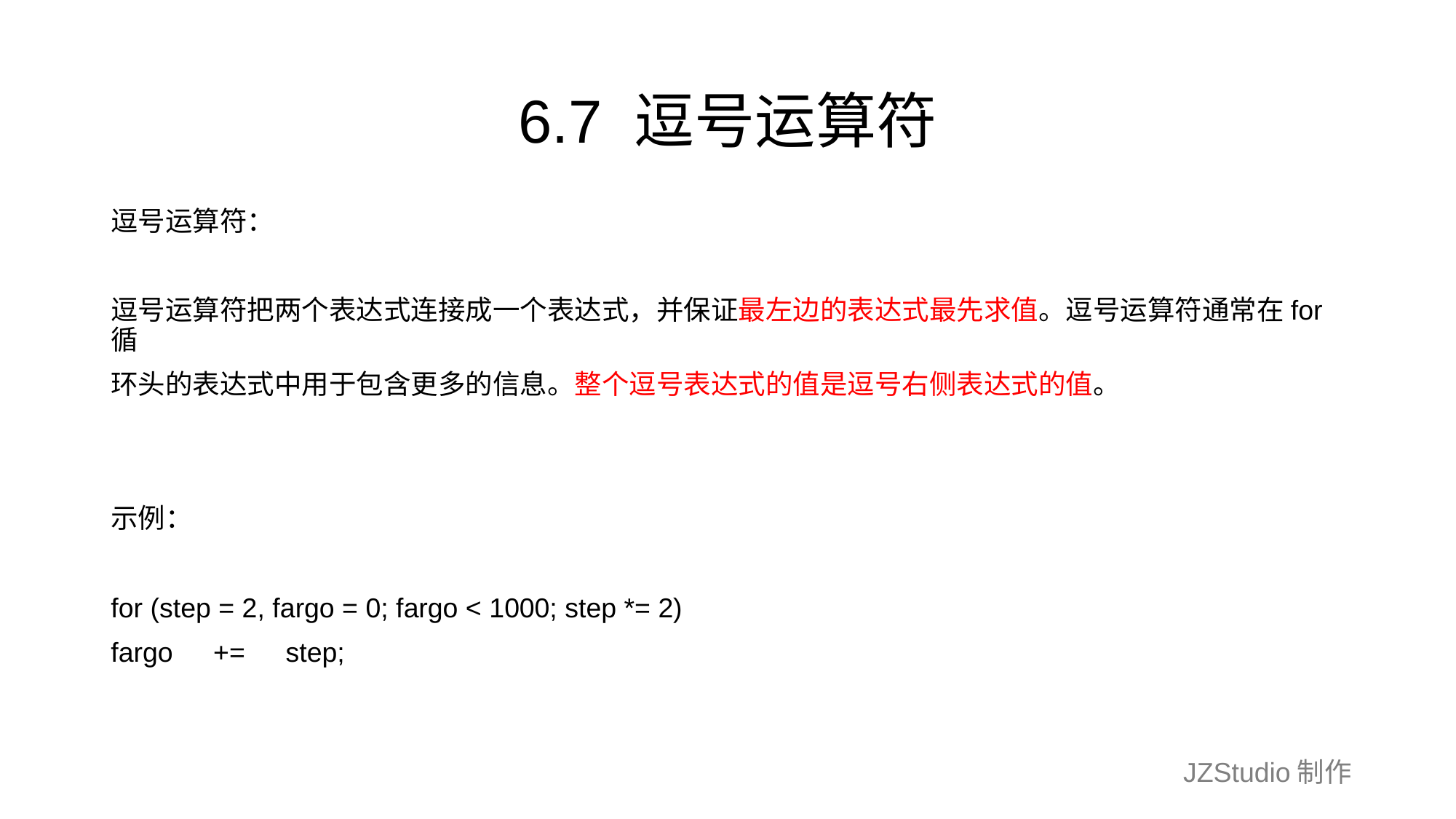

# 6.7 逗号运算符
逗号运算符：

逗号运算符把两个表达式连接成一个表达式，并保证最左边的表达式最先求值。逗号运算符通常在for循
环头的表达式中用于包含更多的信息。整个逗号表达式的值是逗号右侧表达式的值。

示例：

for (step = 2, fargo = 0; fargo < 1000; step *= 2)
fargo　+=　step;